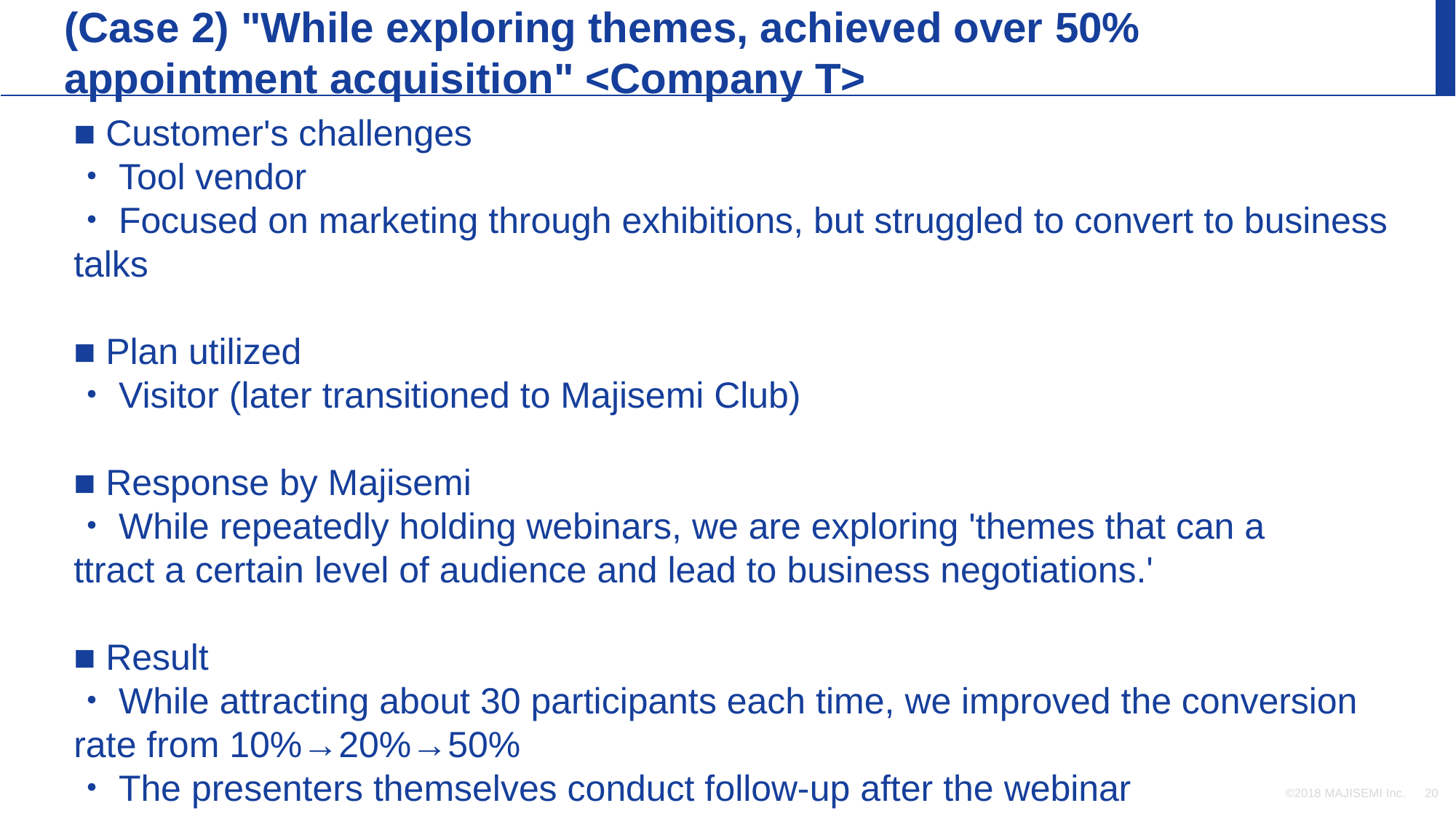

(Case 2) "While exploring themes, achieved over 50% appointment acquisition" <Company T>
■ Customer's challenges
・Tool vendor
・Focused on marketing through exhibitions, but struggled to convert to business talks

■ Plan utilized
・Visitor (later transitioned to Majisemi Club)

■ Response by Majisemi
・While repeatedly holding webinars, we are exploring 'themes that can a
ttract a certain level of audience and lead to business negotiations.'

■ Result
・While attracting about 30 participants each time, we improved the conversion rate from 10%→20%→50%
・The presenters themselves conduct follow-up after the webinar
©2018 MAJISEMI Inc.
20